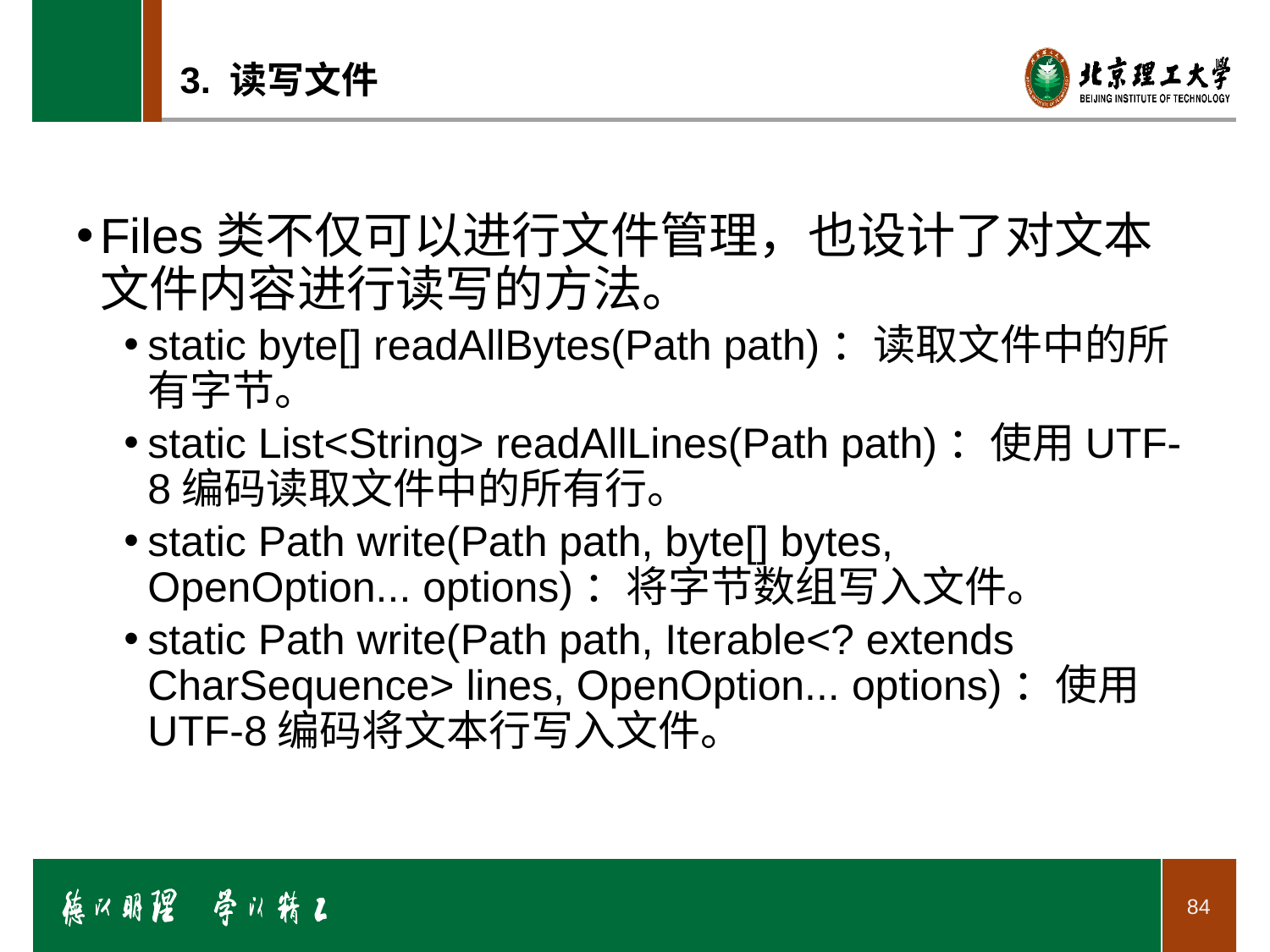

# 3. 读写文件
Files类不仅可以进行文件管理，也设计了对文本文件内容进行读写的方法。
static byte[] readAllBytes(Path path)：读取文件中的所有字节。
static List<String> readAllLines(Path path)：使用UTF-8编码读取文件中的所有行。
static Path write(Path path, byte[] bytes, OpenOption... options)：将字节数组写入文件。
static Path write(Path path, Iterable<? extends CharSequence> lines, OpenOption... options)：使用UTF-8编码将文本行写入文件。